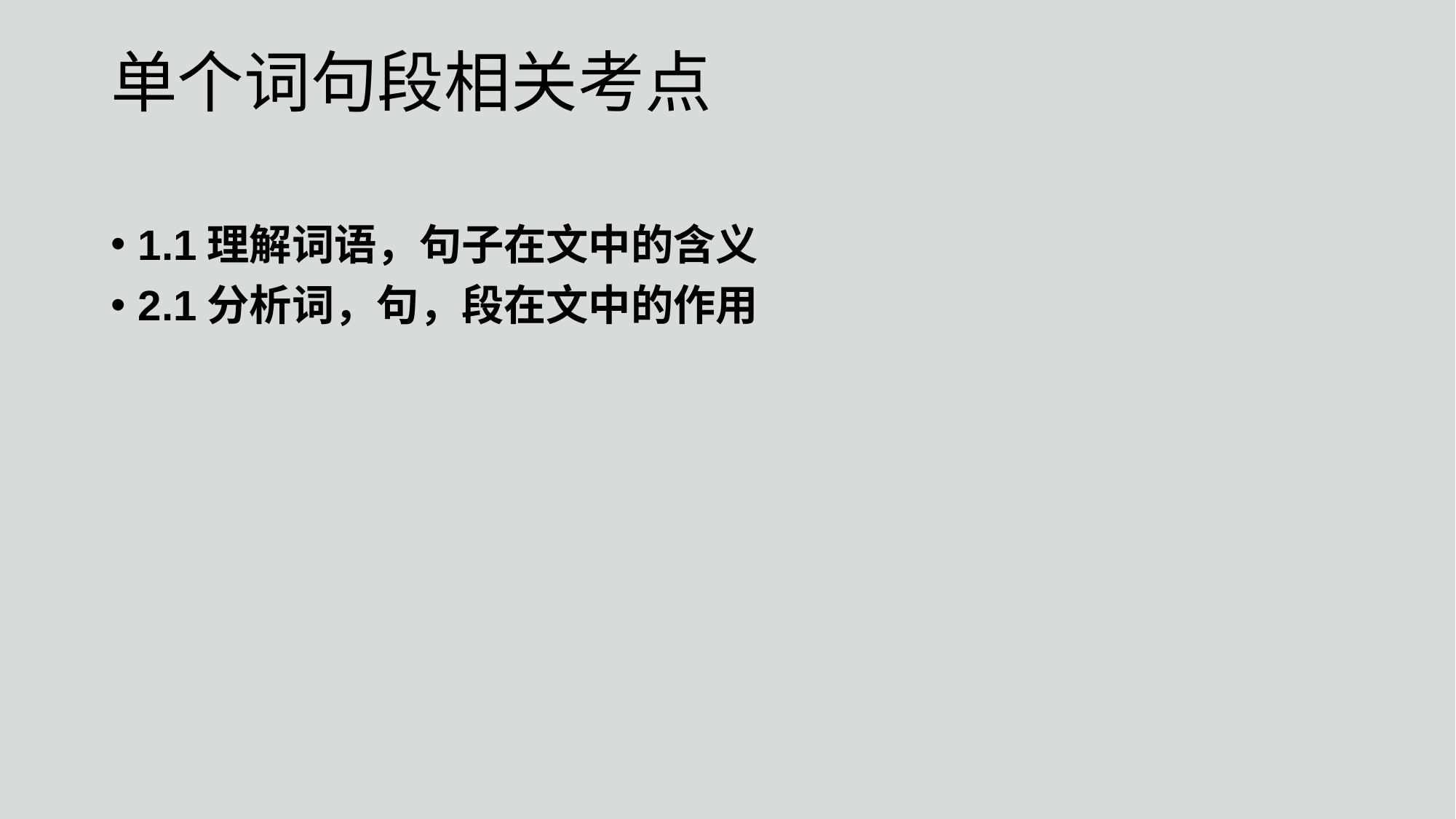

单个词句段相关考点
1.1理解词语，句子在文中的含义
2.1分析词，句，段在文中的作用